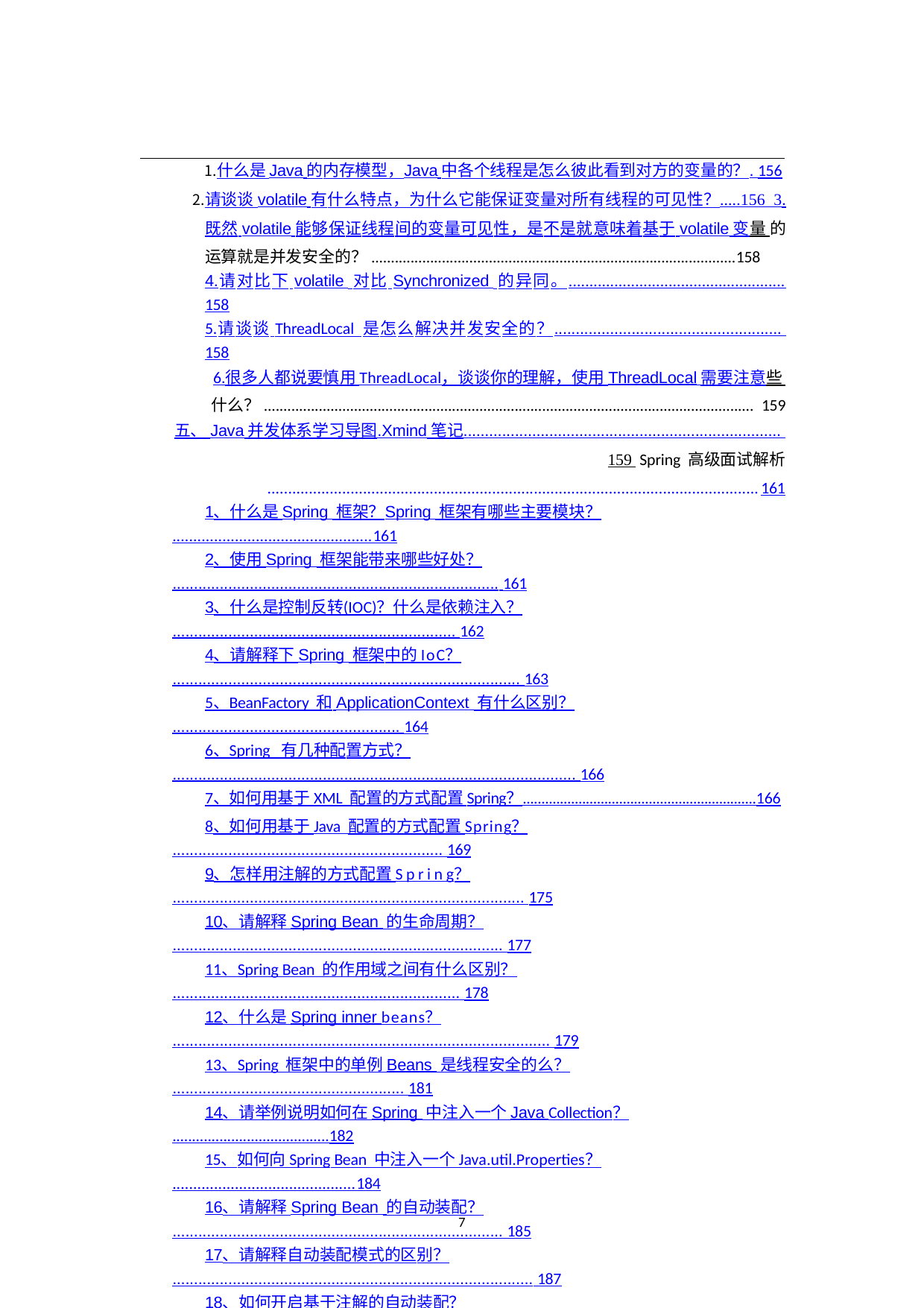

什么是 Java 的内存模型，Java 中各个线程是怎么彼此看到对方的变量的？. 156
请谈谈 volatile 有什么特点，为什么它能保证变量对所有线程的可见性？.....156  3.既然 volatile 能够保证线程间的变量可见性，是不是就意味着基于 volatile 变量 的运算就是并发安全的？.............................................................................................158
4.请对比下 volatile  对比 Synchronized  的异同。....................................................158
5.请谈谈 ThreadLocal  是怎么解决并发安全的？..................................................... 158
6.很多人都说要慎用 ThreadLocal，谈谈你的理解，使用 ThreadLocal 需要注意些 什么？............................................................................................................................. 159
五、 Java 并发体系学习导图.Xmind 笔记.......................................................................... 159  Spring  高级面试解析......................................................................................................................161
1、什么是 Spring  框架？Spring  框架有哪些主要模块？................................................161
2、使用 Spring  框架能带来哪些好处？............................................................................ 161
3、什么是控制反转(IOC)？什么是依赖注入？.................................................................. 162
4、请解释下 Spring  框架中的 IoC？................................................................................. 163
5、BeanFactory  和 ApplicationContext  有什么区别？..................................................... 164
6、Spring   有几种配置方式？.............................................................................................. 166
7、如何用基于 XML  配置的方式配置 Spring？...............................................................166
8、如何用基于 Java  配置的方式配置 Spring？............................................................... 169
9、怎样用注解的方式配置 Spring？.................................................................................. 175
10、请解释 Spring Bean  的生命周期？............................................................................. 177
11、Spring Bean  的作用域之间有什么区别？................................................................... 178
12、什么是 Spring inner beans？........................................................................................ 179
13、Spring  框架中的单例 Beans  是线程安全的么？...................................................... 181
14、请举例说明如何在 Spring  中注入一个 Java Collection？........................................182
15、如何向 Spring Bean  中注入一个 Java.util.Properties？............................................184
16、请解释 Spring Bean  的自动装配？............................................................................. 185
17、请解释自动装配模式的区别？.................................................................................... 187
18、如何开启基于注解的自动装配？................................................................................ 188
19、请举例解释@Required   注解？.................................................................................... 188
20、请举例解释@Autowired   注解？..................................................................................191
22、构造方法注入和设值注入有什么区别？.................................................................... 197
23、Spring   框架中有哪些不同类型的事件？.................................................................... 198
24、FileSystemResource 和 ClassPathResource 有何区别？............................................201  25、Spring 框架中都用到了哪些设计模式？.................................................................... 201  Spring 学习导图.Mmind  笔记........................................................................................................202
MyBatis  高级面试解析...................................................................................................................204
1、什么是 Mybatis？............................................................................................................204
2、Mybaits   的优点：............................................................................................................204
3.MyBatis   框架的缺点：...................................................................................................... 206
4、MyBatis   框架适用场合：............................................................................................... 206
5、MyBatis  与 Hibernate  有哪些不同？........................................................................... 206
6、#{}和${}的区别是什么？..................................................................................................208

7